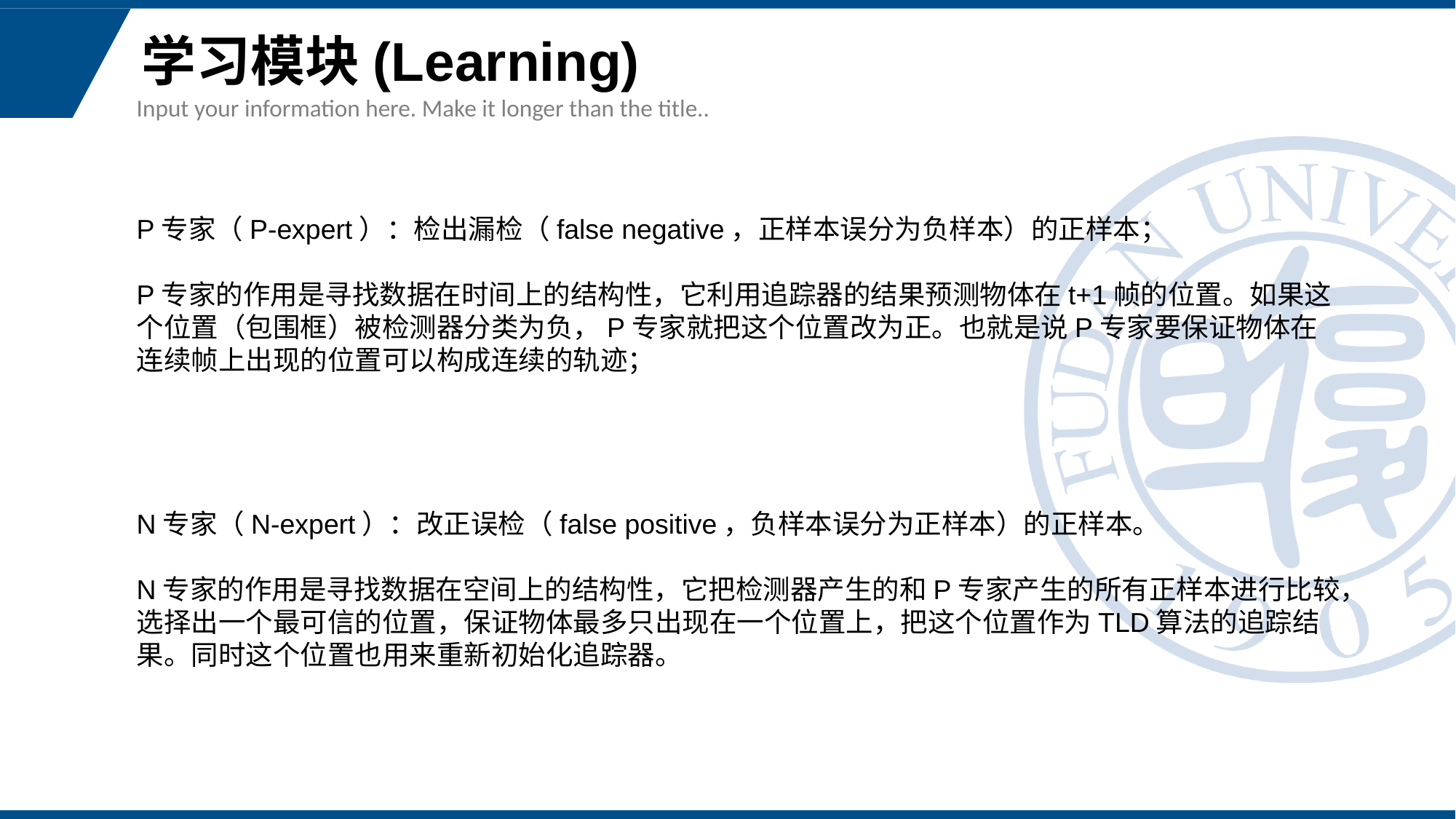

# 学习模块(Learning)
Input your information here. Make it longer than the title..
P专家（P-expert）：检出漏检（false negative，正样本误分为负样本）的正样本；

P专家的作用是寻找数据在时间上的结构性，它利用追踪器的结果预测物体在t+1帧的位置。如果这个位置（包围框）被检测器分类为负，P专家就把这个位置改为正。也就是说P专家要保证物体在连续帧上出现的位置可以构成连续的轨迹；

N专家（N-expert）：改正误检（false positive，负样本误分为正样本）的正样本。

N专家的作用是寻找数据在空间上的结构性，它把检测器产生的和P专家产生的所有正样本进行比较，选择出一个最可信的位置，保证物体最多只出现在一个位置上，把这个位置作为TLD算法的追踪结果。同时这个位置也用来重新初始化追踪器。